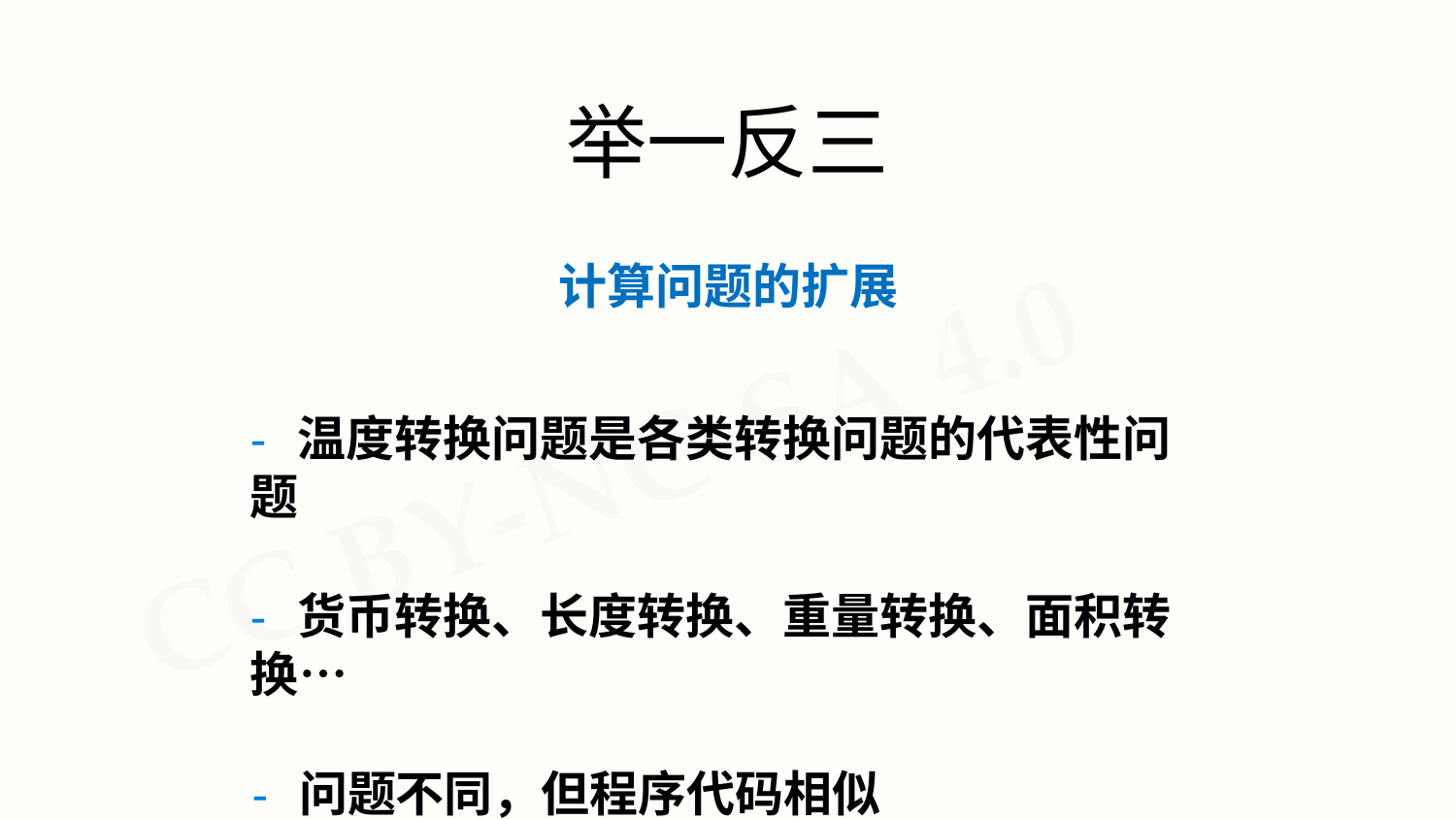

# 举一反三
计算问题的扩展

- 温度转换问题是各类转换问题的代表性问题

- 货币转换、长度转换、重量转换、面积转换…

- 问题不同，但程序代码相似